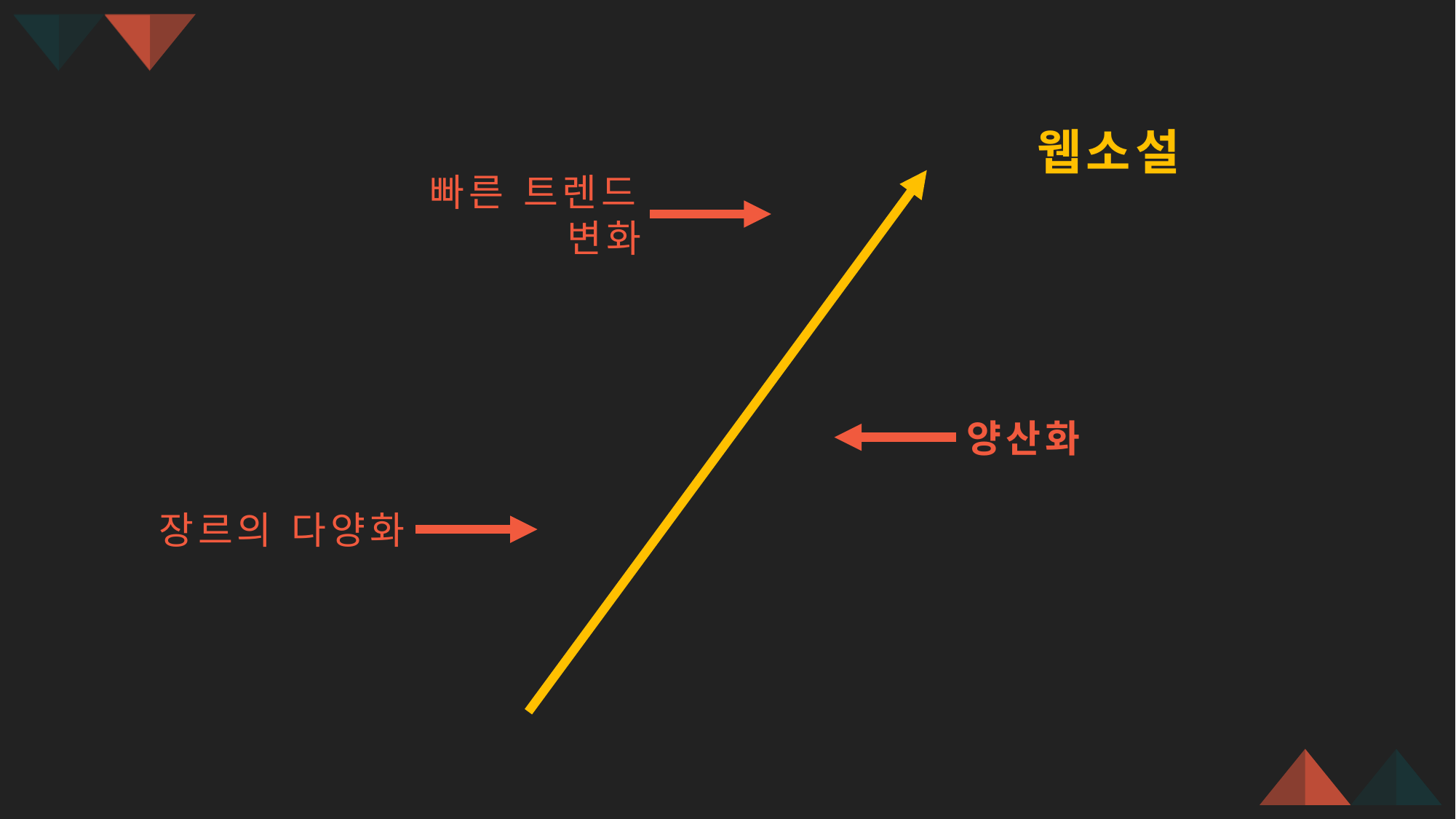

웹소설
빠른 트렌드 변화
양산화
장르의 다양화